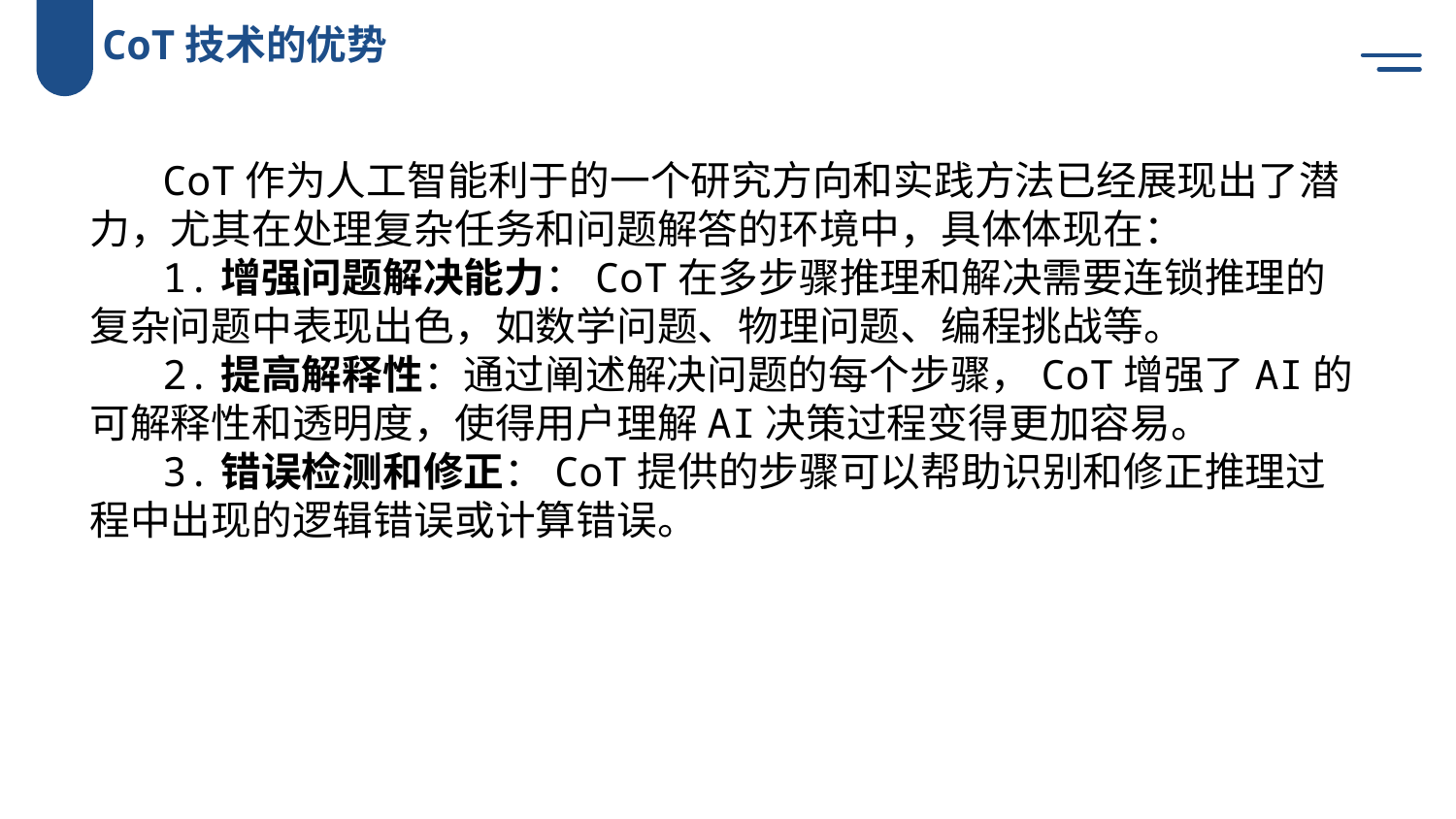

CoT技术的优势
CoT作为人工智能利于的一个研究方向和实践方法已经展现出了潜力，尤其在处理复杂任务和问题解答的环境中，具体体现在：
1.增强问题解决能力：CoT在多步骤推理和解决需要连锁推理的复杂问题中表现出色，如数学问题、物理问题、编程挑战等。
2.提高解释性：通过阐述解决问题的每个步骤，CoT增强了AI的可解释性和透明度，使得用户理解AI决策过程变得更加容易。
3.错误检测和修正：CoT提供的步骤可以帮助识别和修正推理过程中出现的逻辑错误或计算错误。
您的内容打在这里，或者通过复制您的文本后，在此框中选择粘贴您的内容打在这里，或者通过复制您的文本后，在此框中选择粘贴